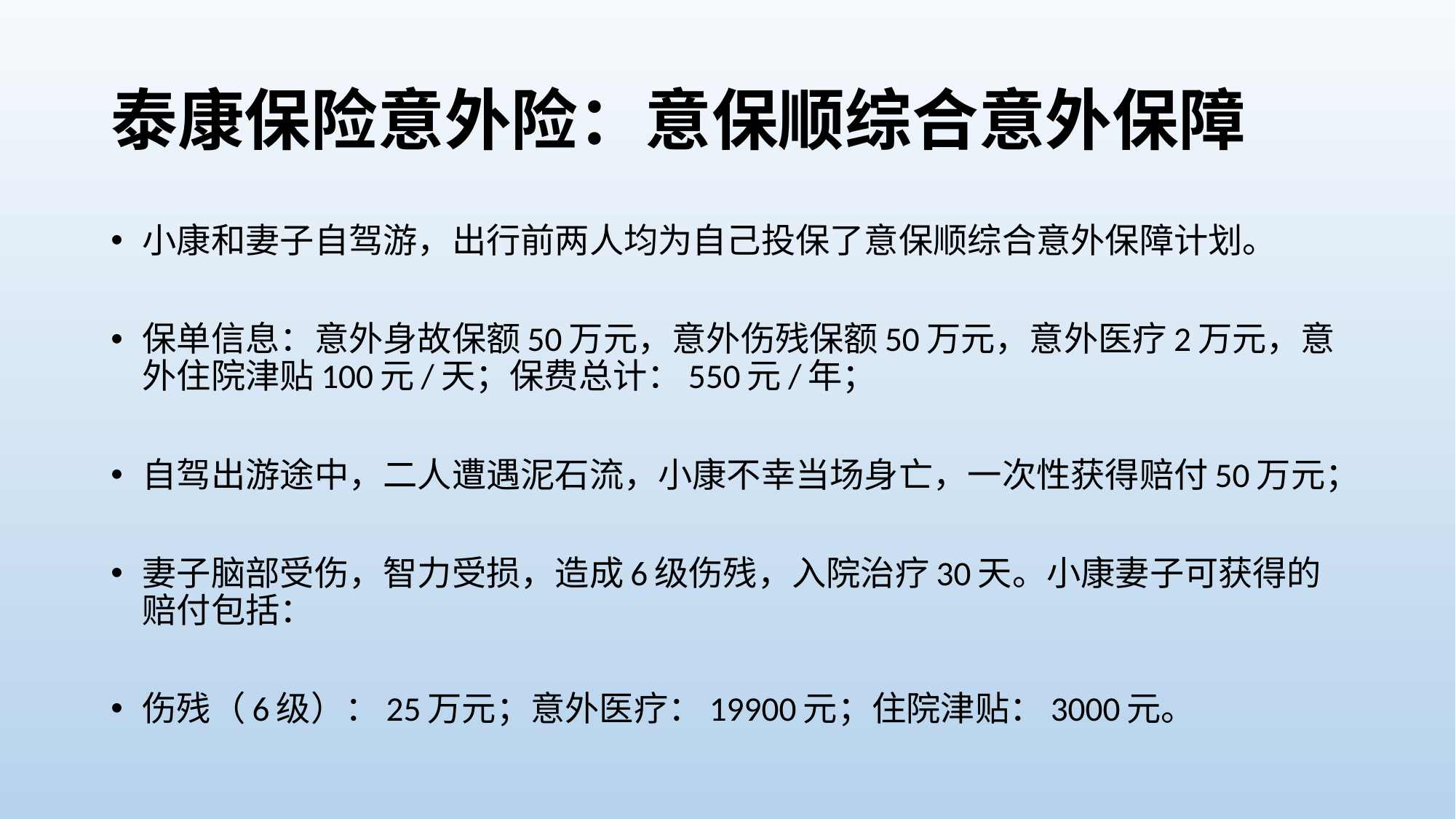

# 泰康保险意外险：意保顺综合意外保障
小康和妻子自驾游，出行前两人均为自己投保了意保顺综合意外保障计划。

保单信息：意外身故保额50万元，意外伤残保额50万元，意外医疗2万元，意外住院津贴100元/天；保费总计：550元/年；

自驾出游途中，二人遭遇泥石流，小康不幸当场身亡，一次性获得赔付50万元；

妻子脑部受伤，智力受损，造成6级伤残，入院治疗30天。小康妻子可获得的赔付包括：

伤残（6级）：25万元；意外医疗：19900元；住院津贴：3000元。